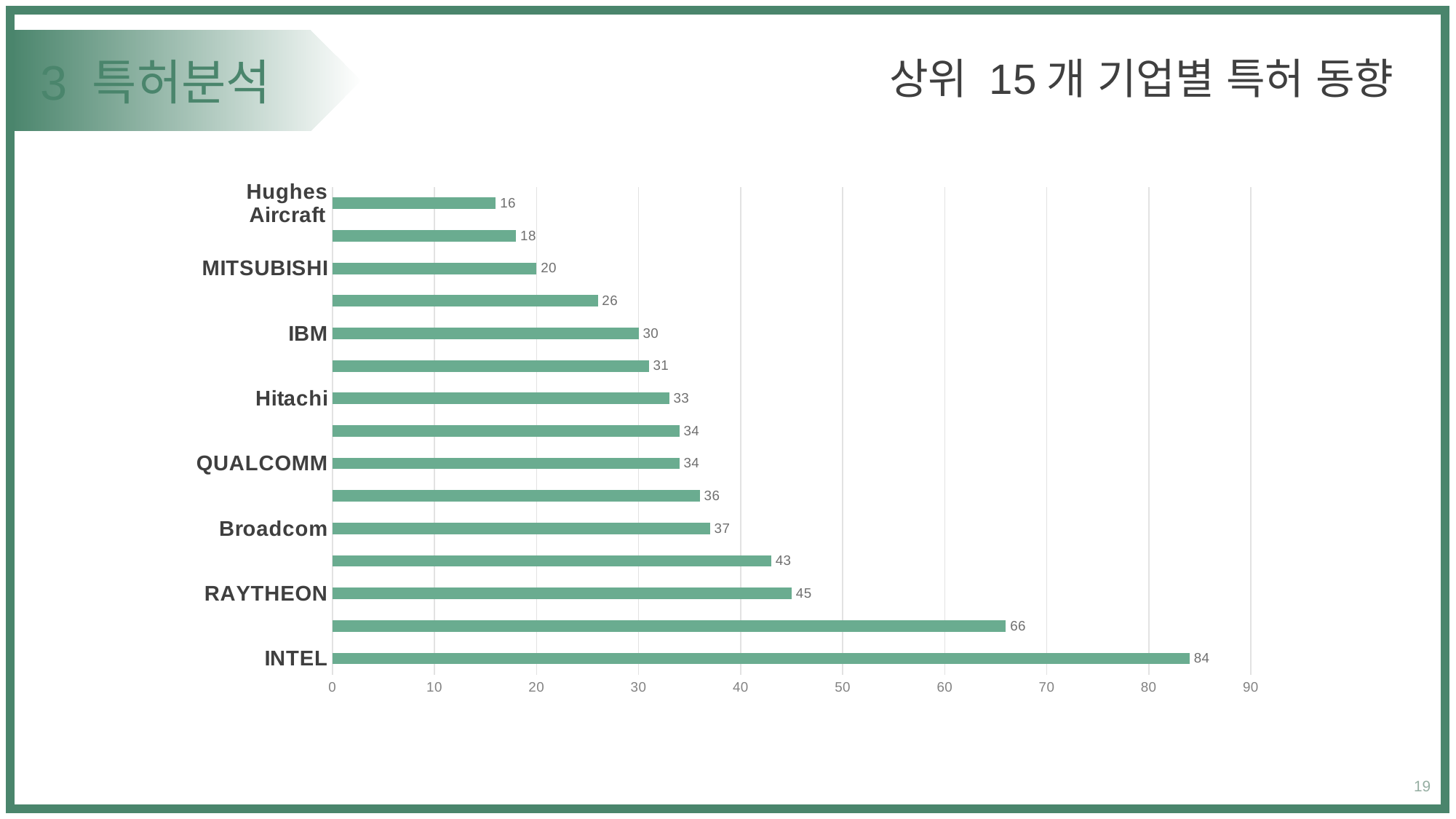

상위 15개 기업별 특허 동향
# 3 특허분석

### Chart

| Category |  |
|---|---|
| INTEL | 84.0 |
| SONY | 66.0 |
| RAYTHEON | 45.0 |
| Samsung | 43.0 |
| Broadcom | 37.0 |
| ERICSSON | 36.0 |
| QUALCOMM | 34.0 |
| NEC | 34.0 |
| Hitachi | 33.0 |
| PANASONIC | 31.0 |
| IBM | 30.0 |
| Alcatel | 26.0 |
| MITSUBISHI | 20.0 |
| SHARP | 18.0 |
| Hughes Aircraft | 16.0 |
19